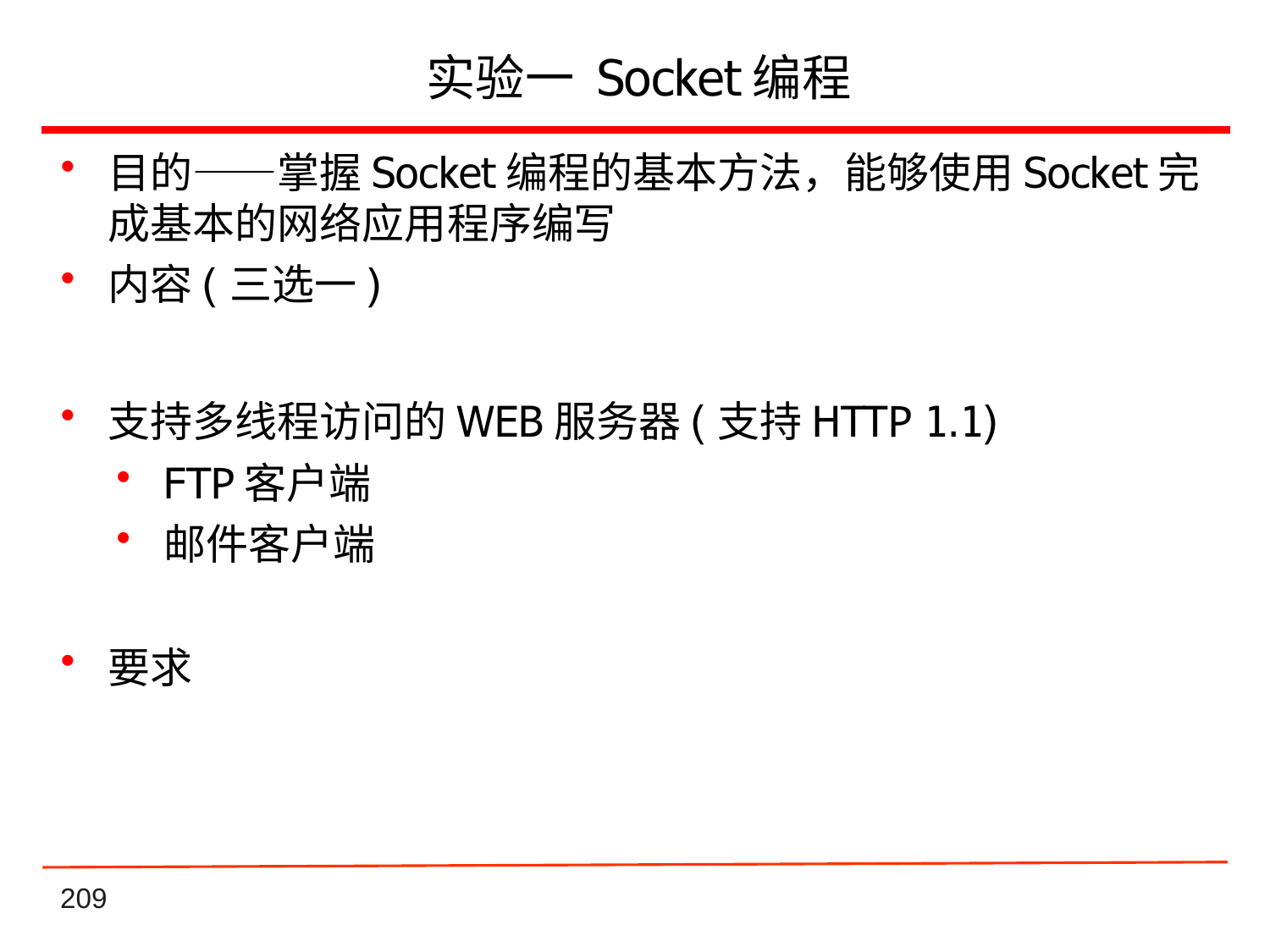

# 实验一 Socket编程
目的——掌握Socket编程的基本方法，能够使用Socket完成基本的网络应用程序编写
内容(三选一)

支持多线程访问的WEB服务器(支持HTTP 1.1)
FTP客户端
邮件客户端

要求